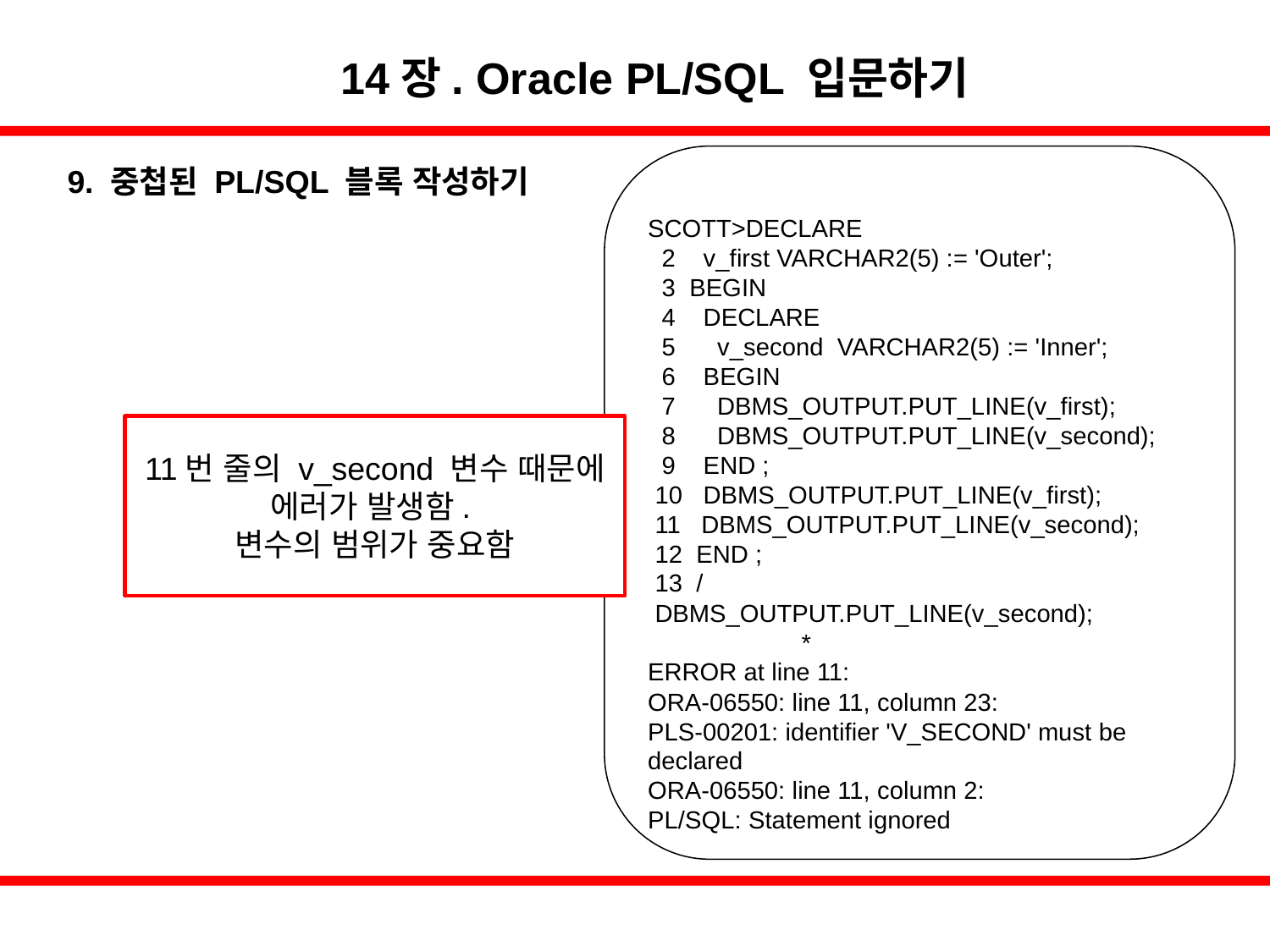

14장. Oracle PL/SQL 입문하기

9. 중첩된 PL/SQL 블록 작성하기

SCOTT>DECLARE
  2    v_first VARCHAR2(5) := 'Outer';
  3  BEGIN
  4    DECLARE
  5      v_second  VARCHAR2(5) := 'Inner';
  6    BEGIN
  7      DBMS_OUTPUT.PUT_LINE(v_first);
  8      DBMS_OUTPUT.PUT_LINE(v_second);
  9    END ;
 10   DBMS_OUTPUT.PUT_LINE(v_first);
 11   DBMS_OUTPUT.PUT_LINE(v_second);
 12  END ;
 13  /
 DBMS_OUTPUT.PUT_LINE(v_second);
                      *
ERROR at line 11:
ORA-06550: line 11, column 23:
PLS-00201: identifier 'V_SECOND' must be declared
ORA-06550: line 11, column 2:
PL/SQL: Statement ignored

11번 줄의 v_second 변수 때문에 에러가 발생함.
변수의 범위가 중요함